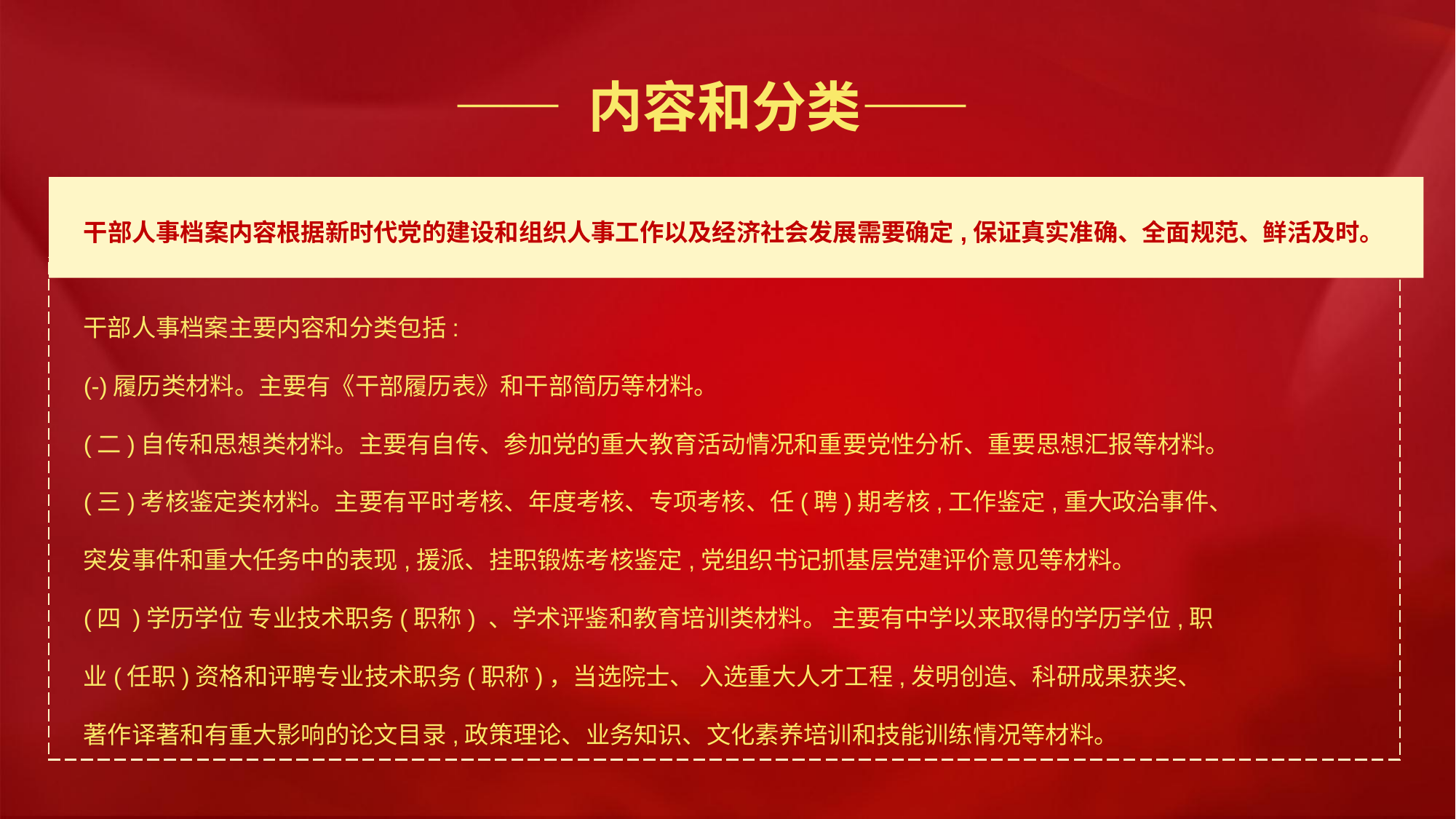

—— 内容和分类——

干部人事档案内容根据新时代党的建设和组织人事工作以及经济社会发展需要确定,保证真实准确、全面规范、鲜活及时。

干部人事档案主要内容和分类包括:
(-)履历类材料。主要有《干部履历表》和干部简历等材料。
(二)自传和思想类材料。主要有自传、参加党的重大教育活动情况和重要党性分析、重要思想汇报等材料。
(三)考核鉴定类材料。主要有平时考核、年度考核、专项考核、任(聘)期考核,工作鉴定,重大政治事件、
突发事件和重大任务中的表现,援派、挂职锻炼考核鉴定,党组织书记抓基层党建评价意见等材料。
(四 )学历学位 专业技术职务(职称) 、学术评鉴和教育培训类材料。 主要有中学以来取得的学历学位,职
业(任职)资格和评聘专业技术职务(职称)，当选院士、 入选重大人才工程,发明创造、科研成果获奖、
著作译著和有重大影响的论文目录,政策理论、业务知识、文化素养培训和技能训练情况等材料。